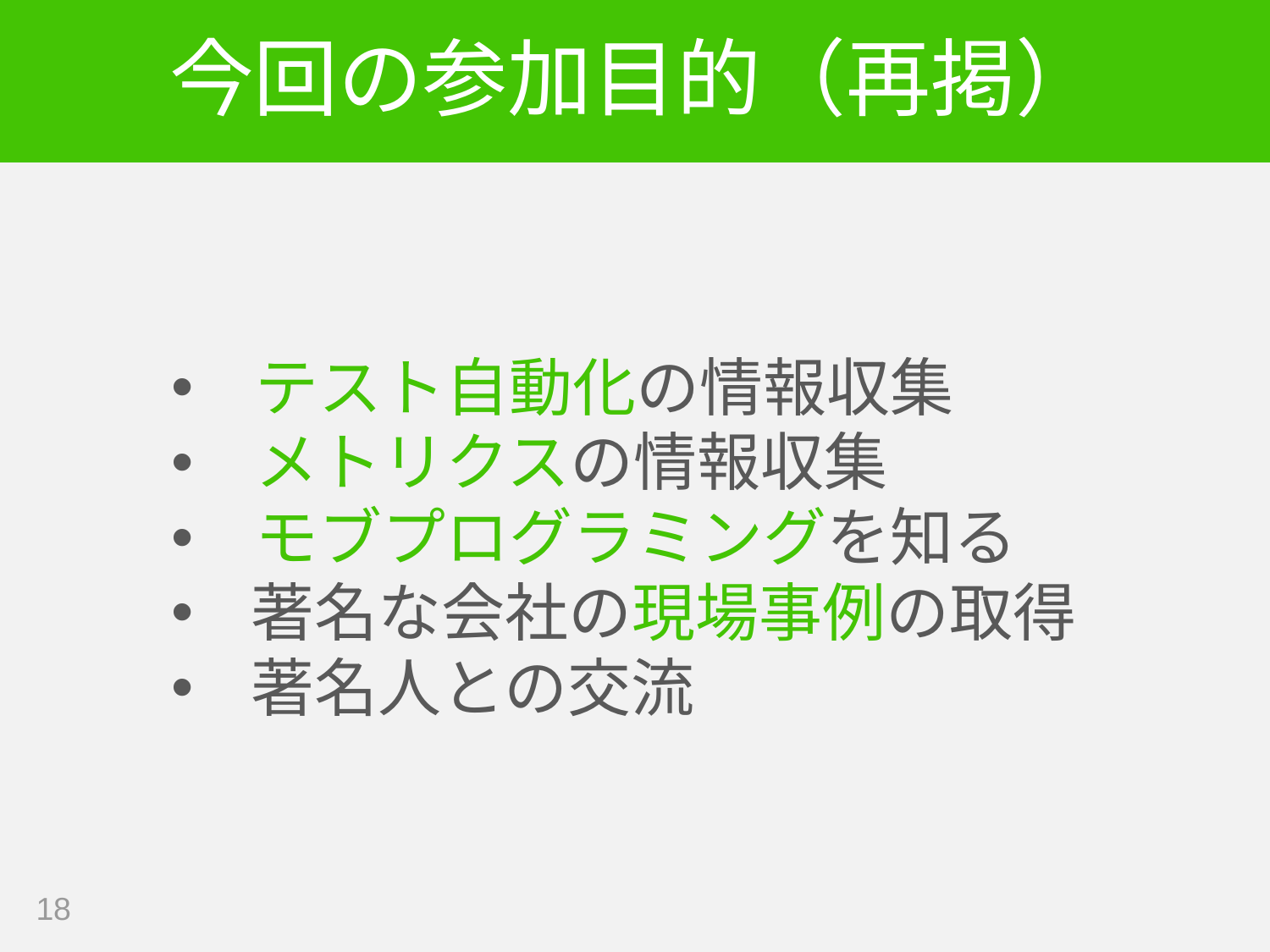

# 今回の参加目的（再掲）
 テスト自動化の情報収集
 メトリクスの情報収集
 モブプログラミングを知る
著名な会社の現場事例の取得
著名人との交流
18